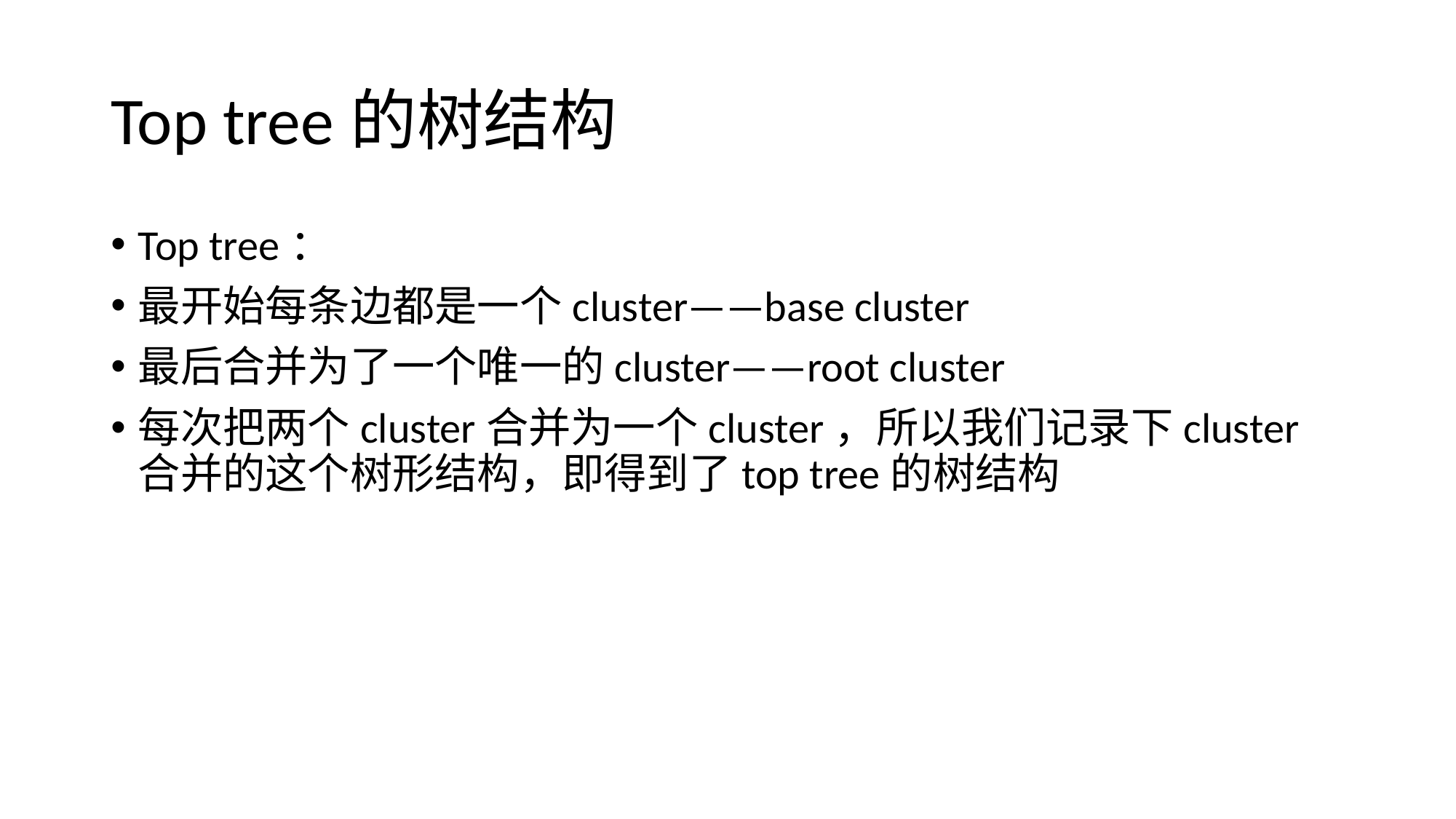

# Top tree的树结构
Top tree：
最开始每条边都是一个cluster——base cluster
最后合并为了一个唯一的cluster——root cluster
每次把两个cluster合并为一个cluster，所以我们记录下cluster合并的这个树形结构，即得到了top tree的树结构